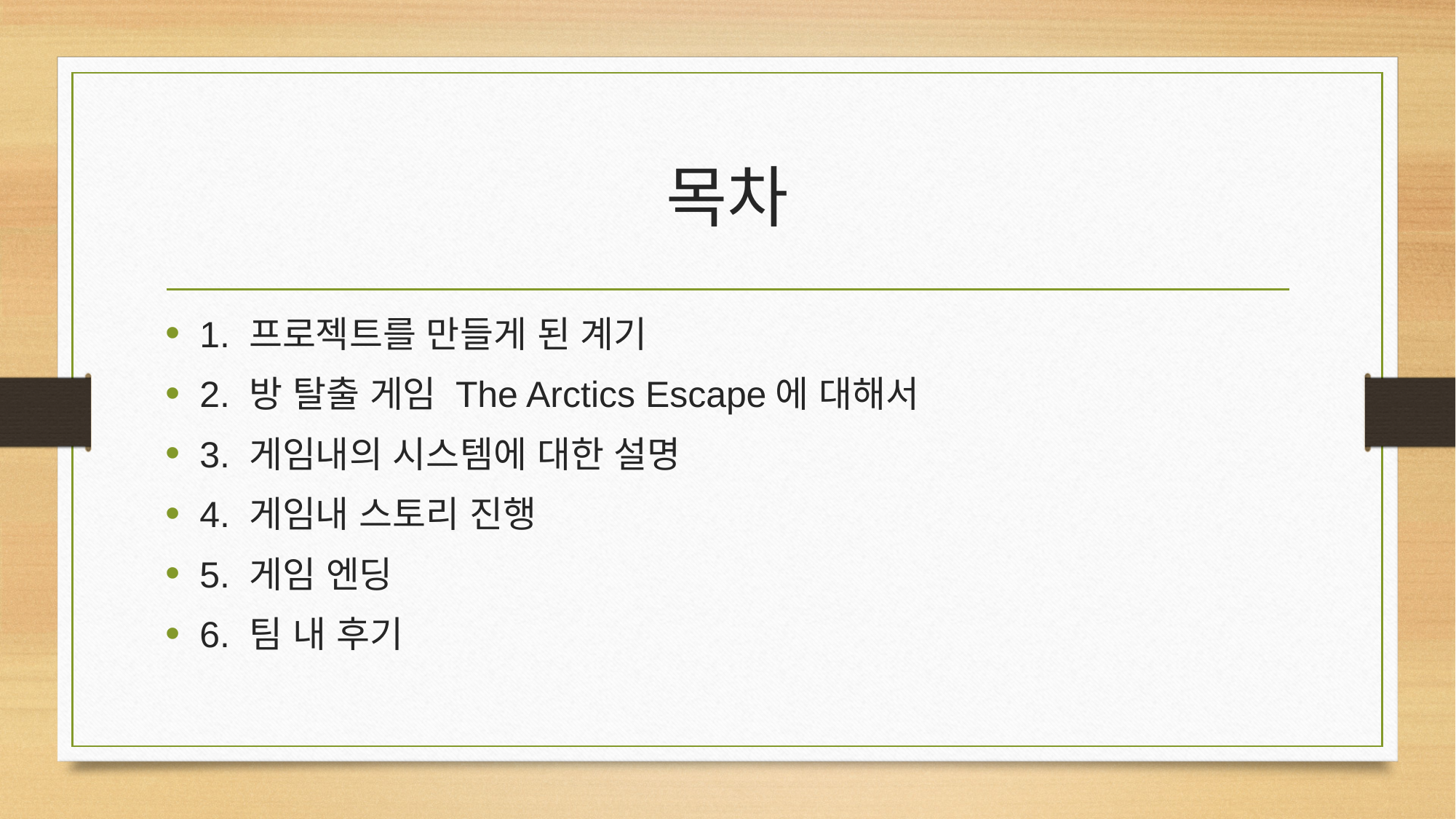

# 목차
1. 프로젝트를 만들게 된 계기
2. 방 탈출 게임 The Arctics Escape에 대해서
3. 게임내의 시스템에 대한 설명
4. 게임내 스토리 진행
5. 게임 엔딩
6. 팀 내 후기